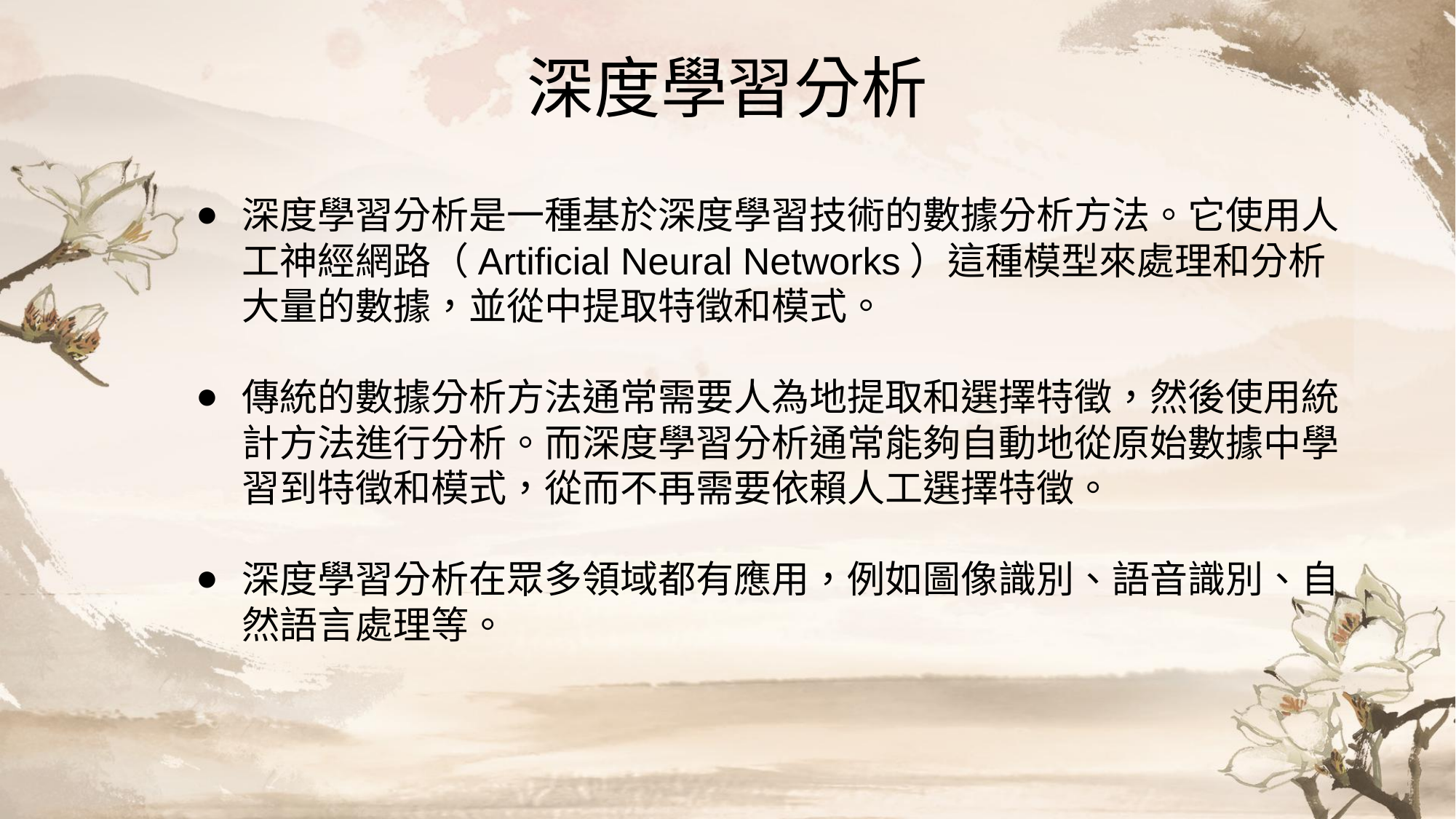

# 深度學習分析
深度學習分析是一種基於深度學習技術的數據分析方法。它使用人工神經網路（Artificial Neural Networks）這種模型來處理和分析大量的數據，並從中提取特徵和模式。

傳統的數據分析方法通常需要人為地提取和選擇特徵，然後使用統計方法進行分析。而深度學習分析通常能夠自動地從原始數據中學習到特徵和模式，從而不再需要依賴人工選擇特徵。

深度學習分析在眾多領域都有應用，例如圖像識別、語音識別、自然語言處理等。